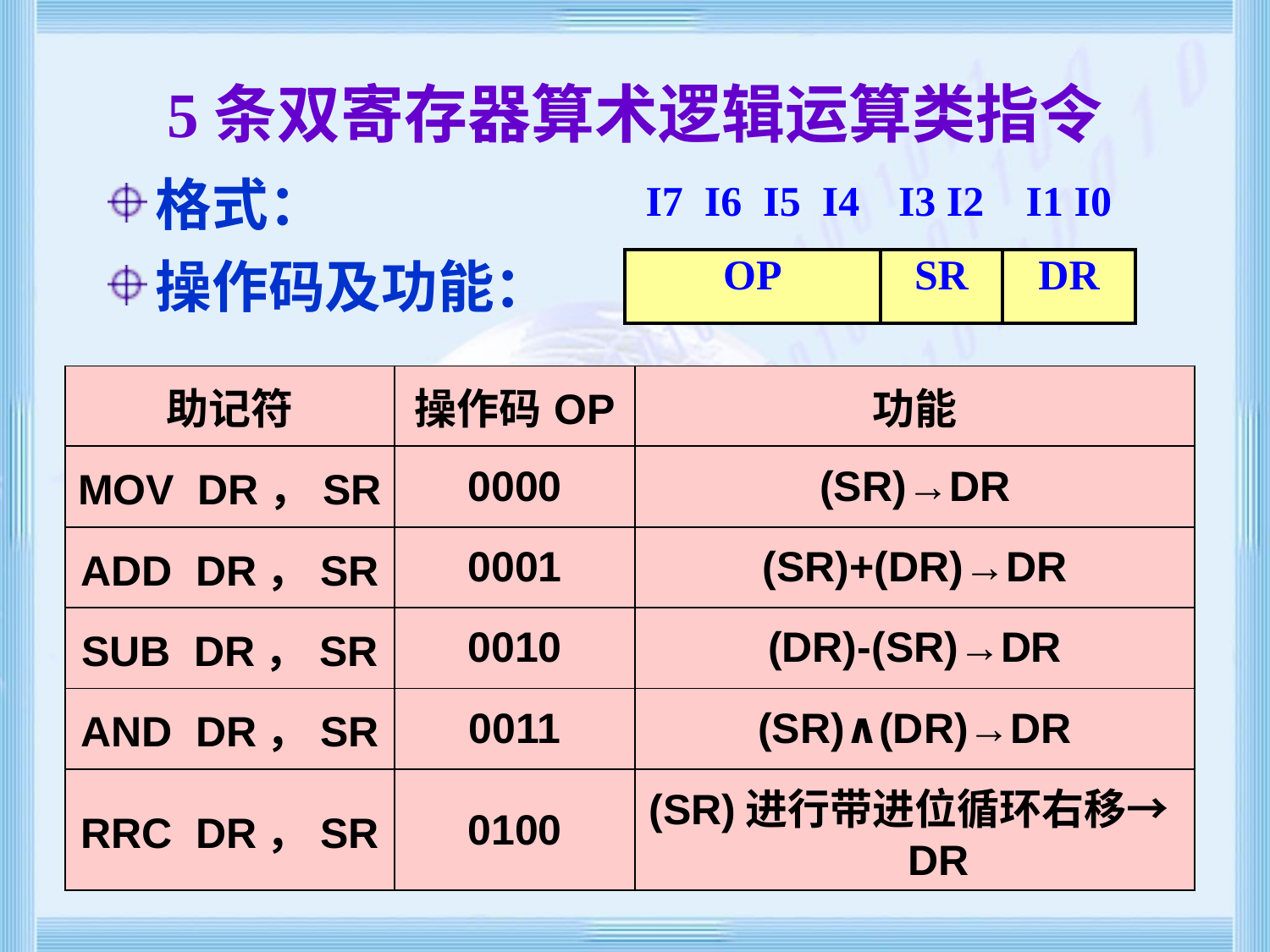

# 5条双寄存器算术逻辑运算类指令
格式：
操作码及功能：
| I7 I6 I5 I4 | I3 I2 | I1 I0 |
| --- | --- | --- |
| OP | SR | DR |
| 助记符 | 操作码OP | 功能 |
| --- | --- | --- |
| MOV DR，SR | 0000 | (SR)→DR |
| ADD DR，SR | 0001 | (SR)+(DR)→DR |
| SUB DR，SR | 0010 | (DR)-(SR)→DR |
| AND DR，SR | 0011 | (SR)∧(DR)→DR |
| RRC DR，SR | 0100 | (SR)进行带进位循环右移→DR |

83